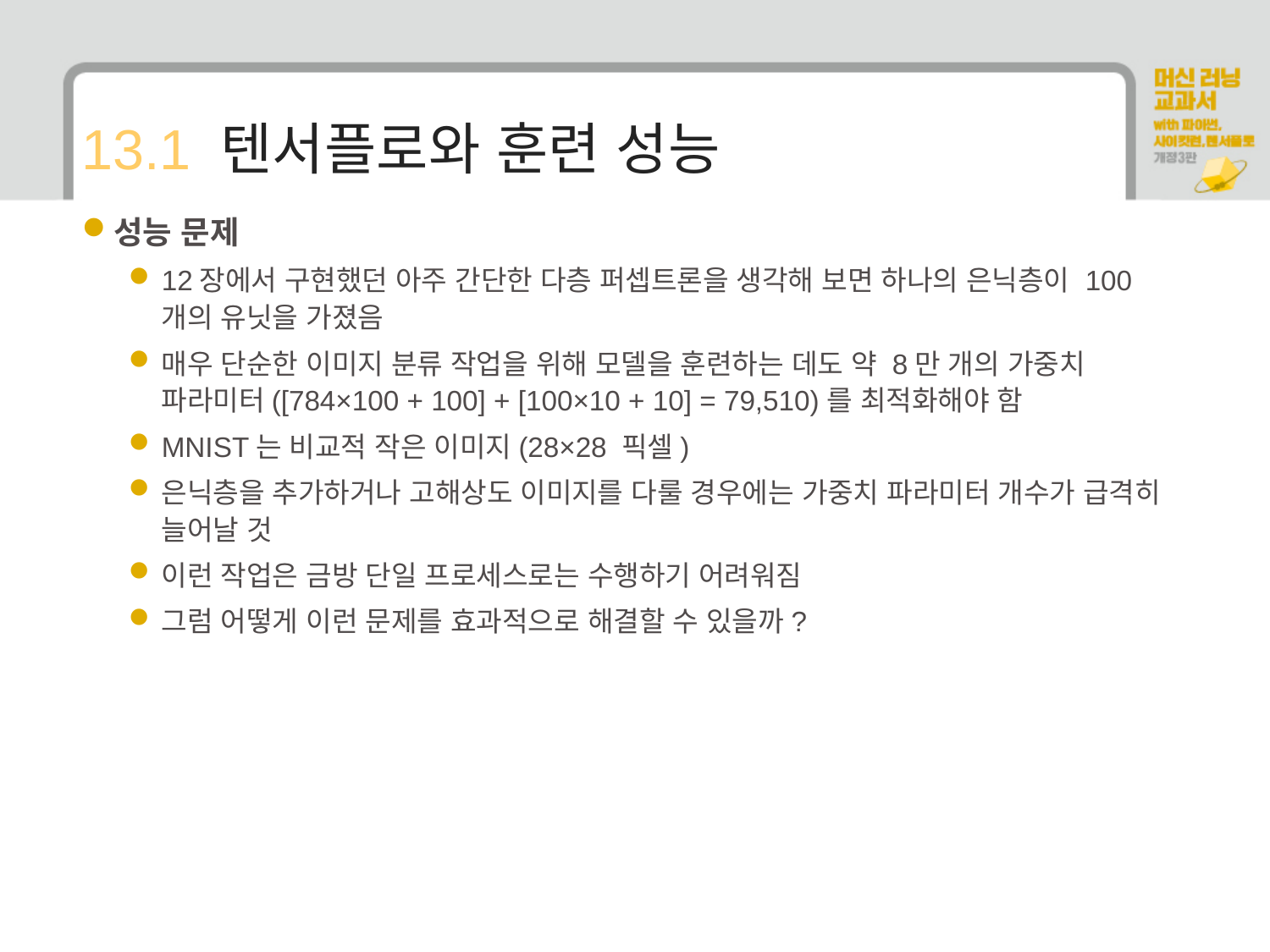

# 13.1 텐서플로와 훈련 성능
성능 문제
12장에서 구현했던 아주 간단한 다층 퍼셉트론을 생각해 보면 하나의 은닉층이 100개의 유닛을 가졌음
매우 단순한 이미지 분류 작업을 위해 모델을 훈련하는 데도 약 8만 개의 가중치 파라미터([784×100 + 100] + [100×10 + 10] = 79,510)를 최적화해야 함
MNIST는 비교적 작은 이미지(28×28 픽셀)
은닉층을 추가하거나 고해상도 이미지를 다룰 경우에는 가중치 파라미터 개수가 급격히 늘어날 것
이런 작업은 금방 단일 프로세스로는 수행하기 어려워짐
그럼 어떻게 이런 문제를 효과적으로 해결할 수 있을까?